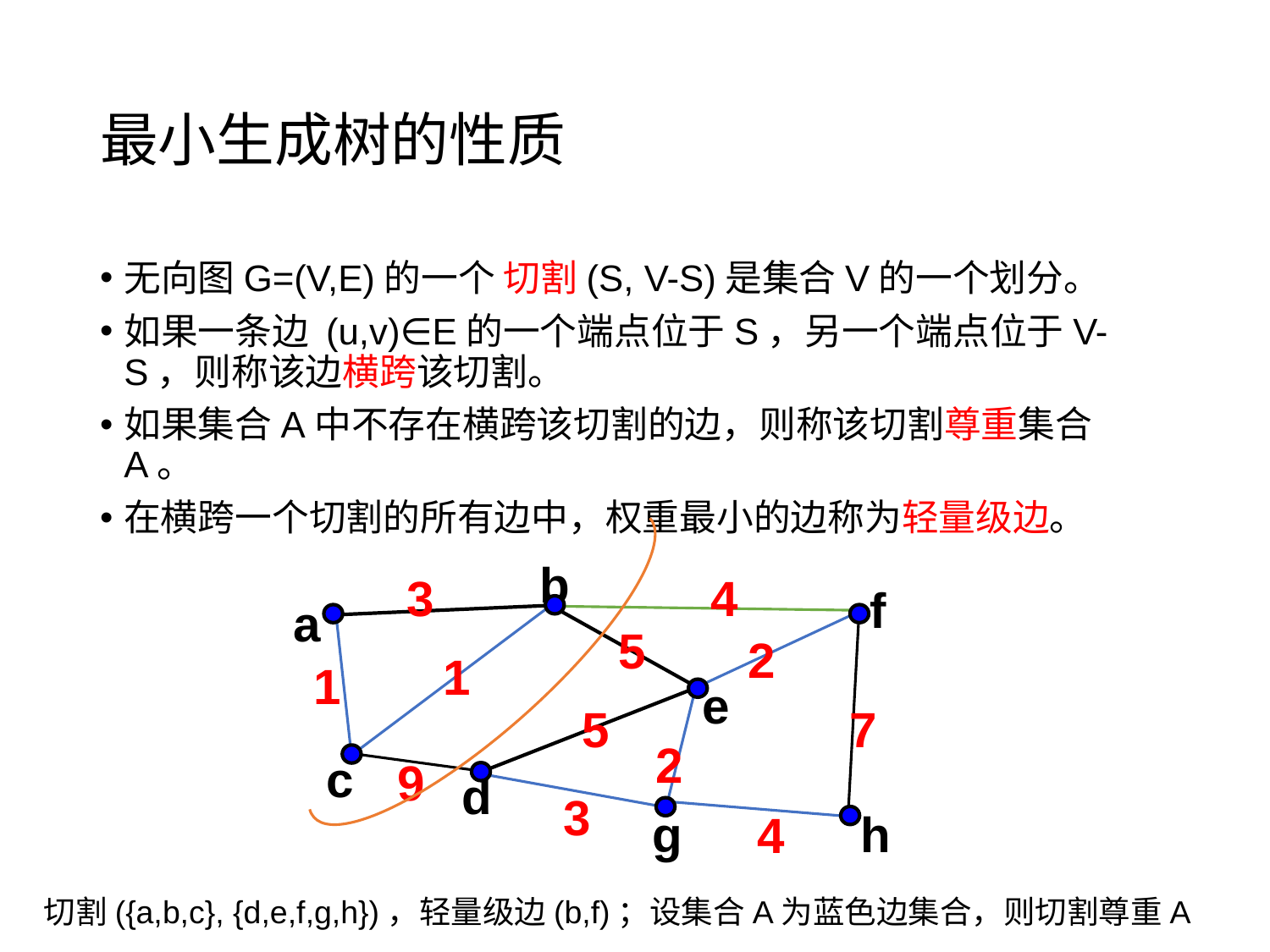

# 最小生成树的性质
无向图G=(V,E)的一个 切割(S, V-S)是集合V的一个划分。
如果一条边 (u,v)∈E的一个端点位于S，另一个端点位于V-S，则称该边横跨该切割。
如果集合A中不存在横跨该切割的边，则称该切割尊重集合A。
在横跨一个切割的所有边中，权重最小的边称为轻量级边。

b
3
4
f
a

5

2
1
1
e

5
7
2
c

9

d

3
g
h

4

切割({a,b,c}, {d,e,f,g,h})，轻量级边(b,f)；设集合A为蓝色边集合，则切割尊重A